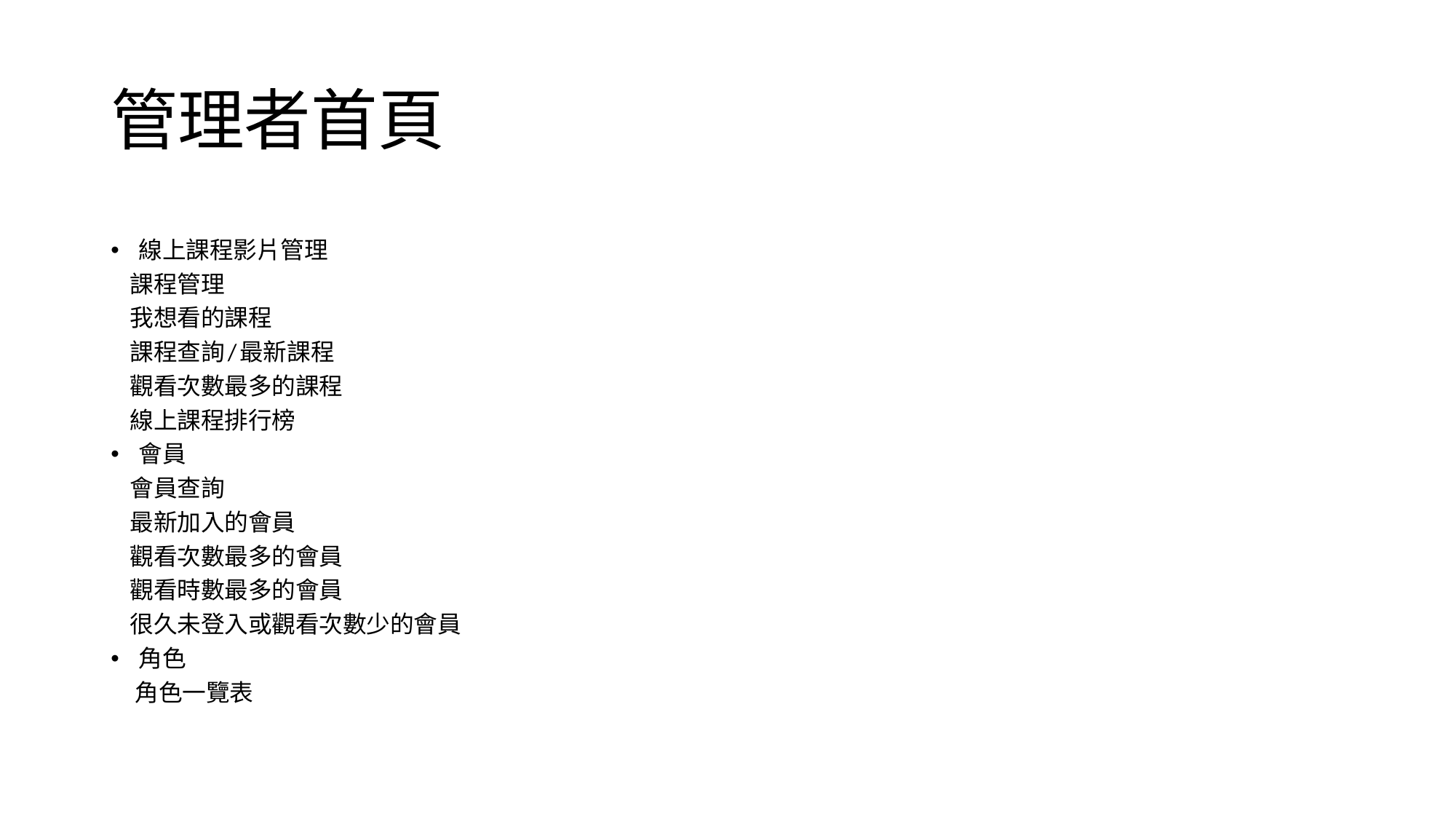

# 管理者首頁

線上課程影片管理
   課程管理
   我想看的課程
   課程查詢/最新課程
   觀看次數最多的課程
   線上課程排行榜
會員
   會員查詢
   最新加入的會員
   觀看次數最多的會員
   觀看時數最多的會員
   很久未登入或觀看次數少的會員
角色
    角色一覽表